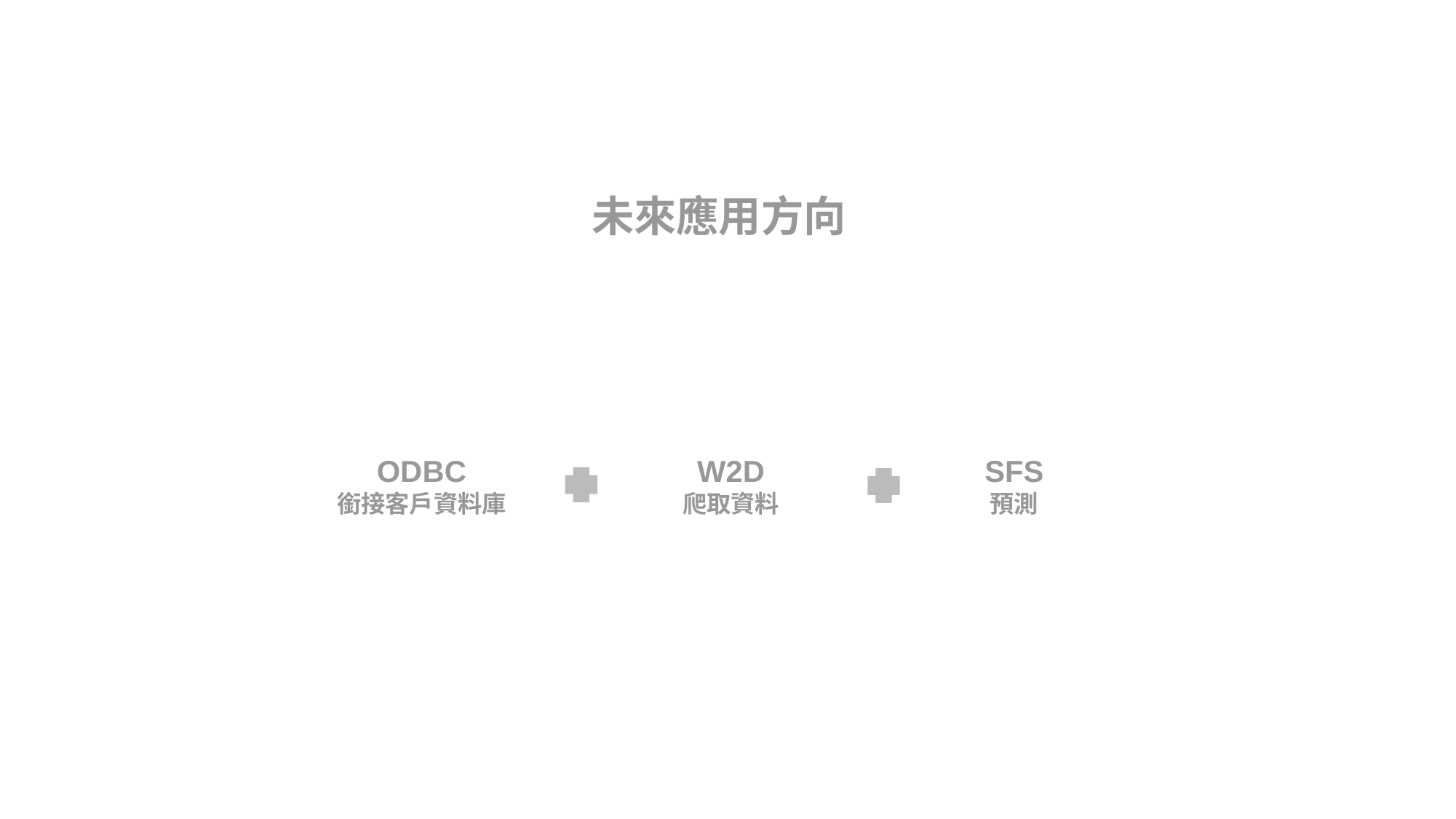

未來應用方向
ODBC
銜接客戶資料庫
W2D
爬取資料
SFS
預測